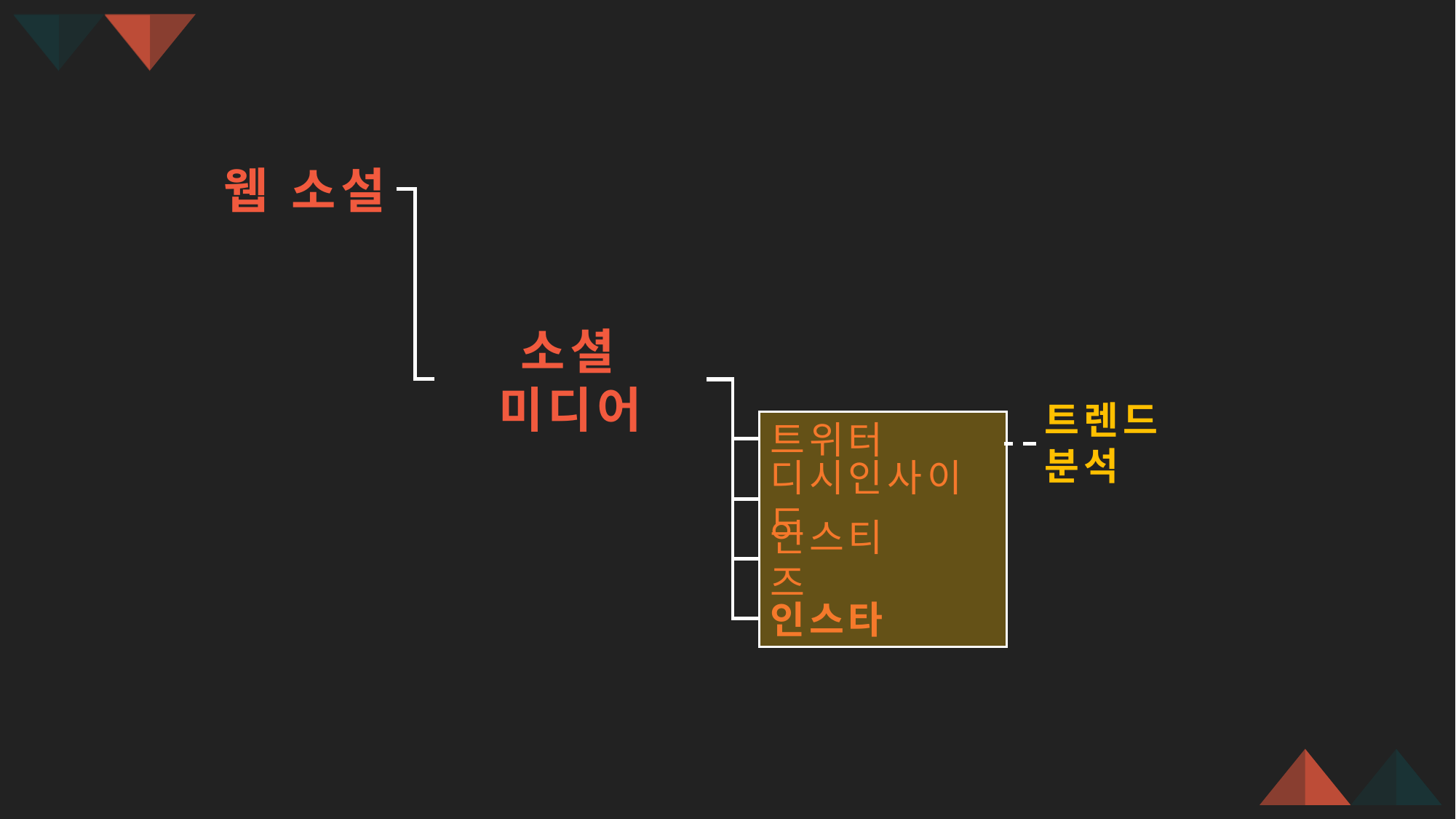

웹 소설
소셜 미디어
트위터

트렌드 분석
디시인사이드
인스티즈
인스타